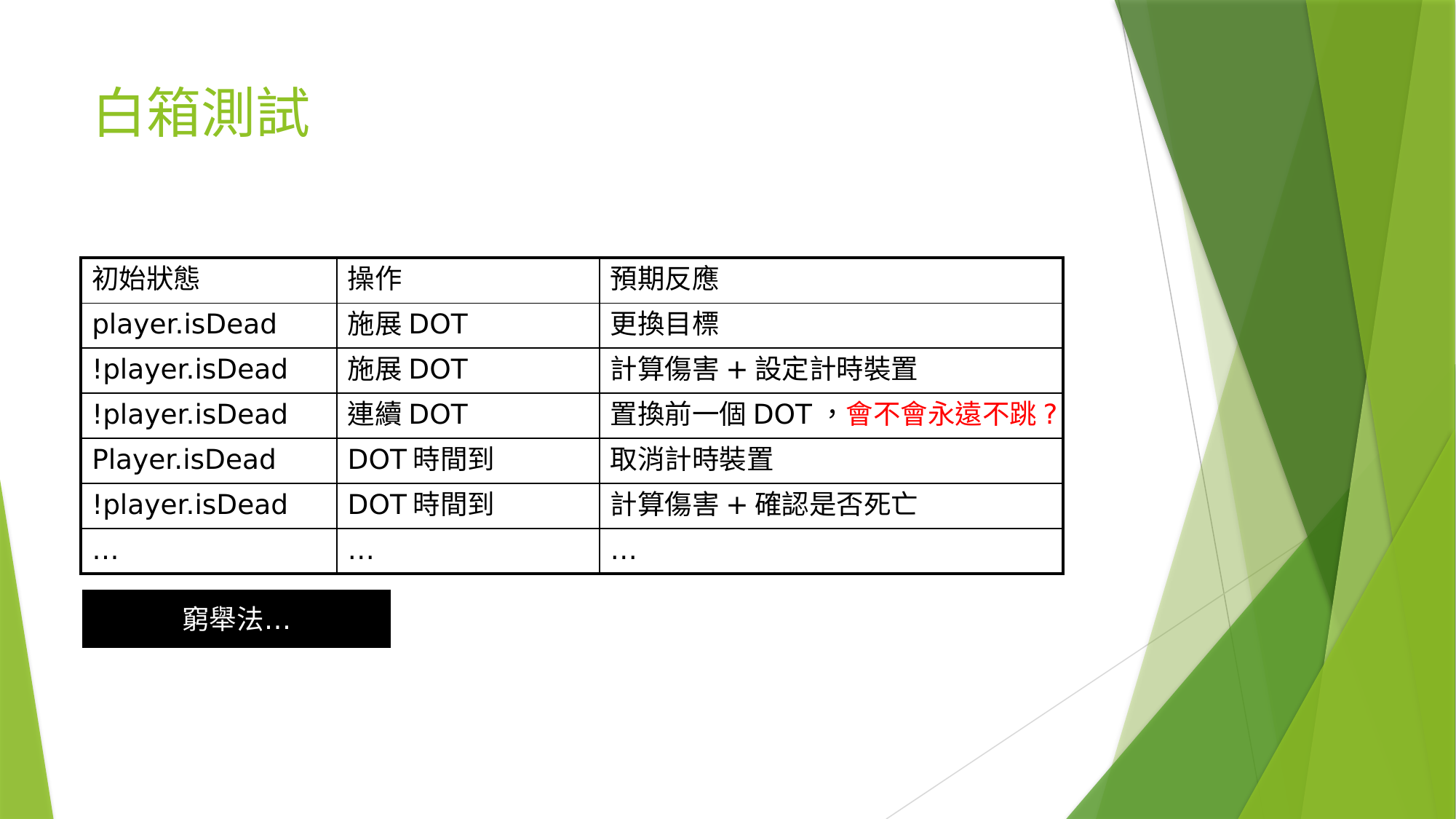

# 白箱測試
| 初始狀態 | 操作 | 預期反應 |
| --- | --- | --- |
| player.isDead | 施展DOT | 更換目標 |
| !player.isDead | 施展DOT | 計算傷害+設定計時裝置 |
| !player.isDead | 連續DOT | 置換前一個DOT，會不會永遠不跳? |
| Player.isDead | DOT時間到 | 取消計時裝置 |
| !player.isDead | DOT時間到 | 計算傷害+確認是否死亡 |
| … | … | … |
窮舉法…